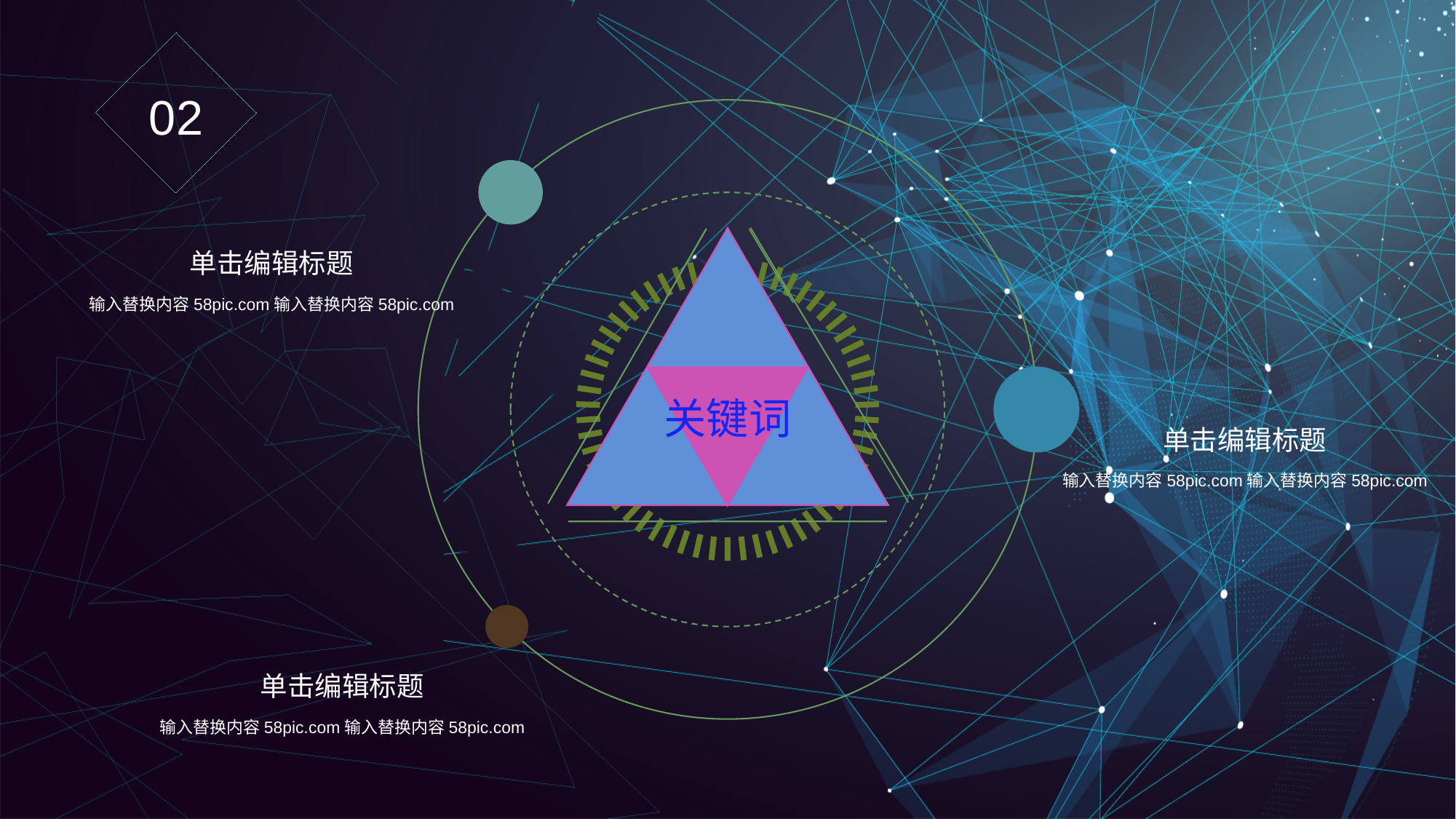

02

单击编辑标题
输入替换内容58pic.com输入替换内容58pic.com

▍▍▍▍▍▍▍▍▍▍▍▍▍▍▍▍▍▍▍▍▍▍▍▍▍▍▍▍▍▍▍▍▍▍▍▍▍▍▍▍▍▍▍▍▍▍▍▍▍▍▍▍▍▍▍

关键词

单击编辑标题
输入替换内容58pic.com输入替换内容58pic.com

单击编辑标题
输入替换内容58pic.com输入替换内容58pic.com